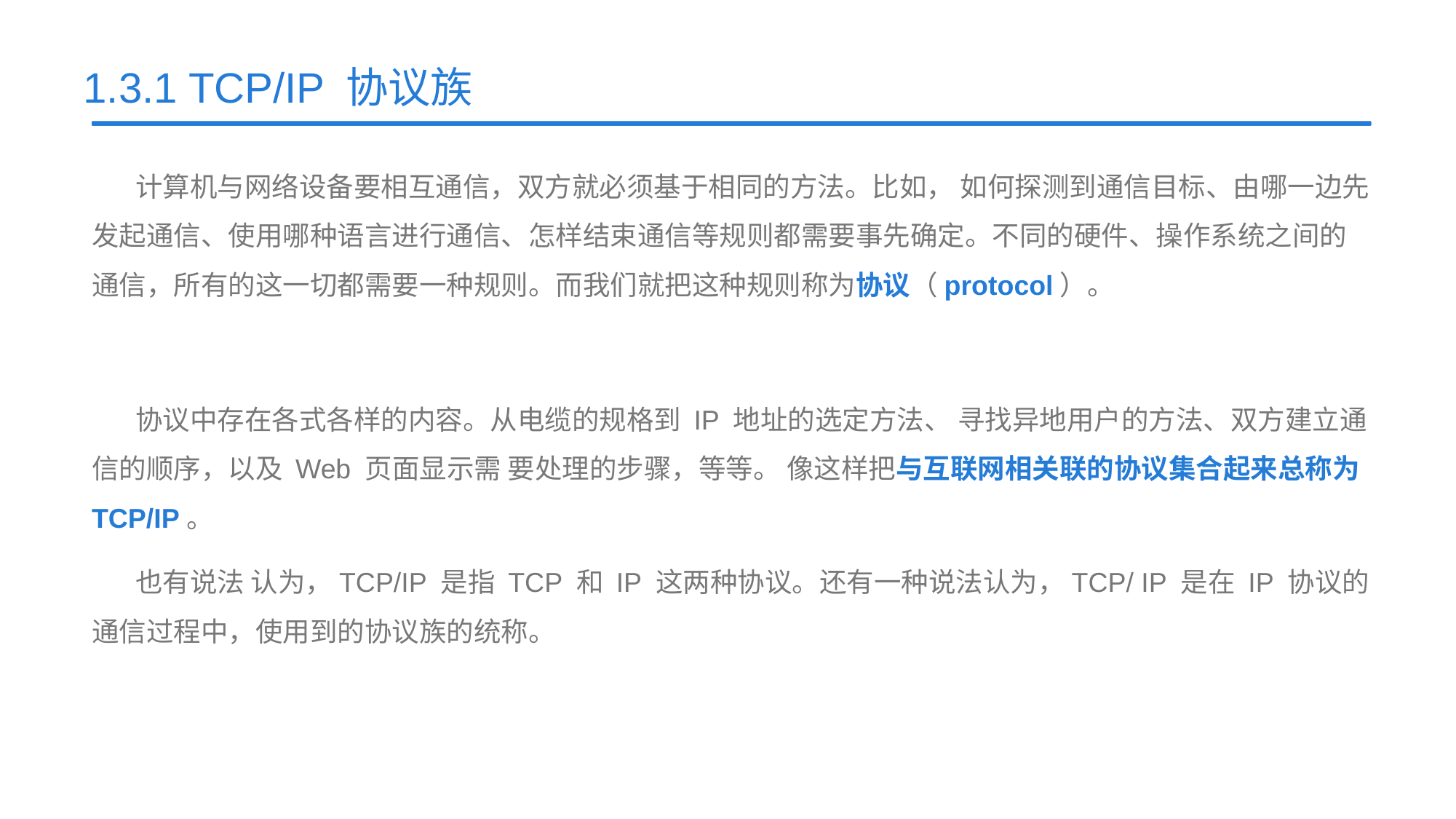

1.3.1 TCP/IP 协议族

      计算机与网络设备要相互通信，双方就必须基于相同的方法。比如， 如何探测到通信目标、由哪一边先发起通信、使用哪种语言进行通信、怎样结束通信等规则都需要事先确定。不同的硬件、操作系统之间的通信，所有的这一切都需要一种规则。而我们就把这种规则称为协议（protocol）。
      协议中存在各式各样的内容。从电缆的规格到 IP 地址的选定方法、 寻找异地用户的方法、双方建立通信的顺序，以及 Web 页面显示需 要处理的步骤，等等。 像这样把与互联网相关联的协议集合起来总称为 TCP/IP。
      也有说法 认为，TCP/IP 是指 TCP 和 IP 这两种协议。还有一种说法认为，TCP/ IP 是在 IP 协议的通信过程中，使用到的协议族的统称。
9